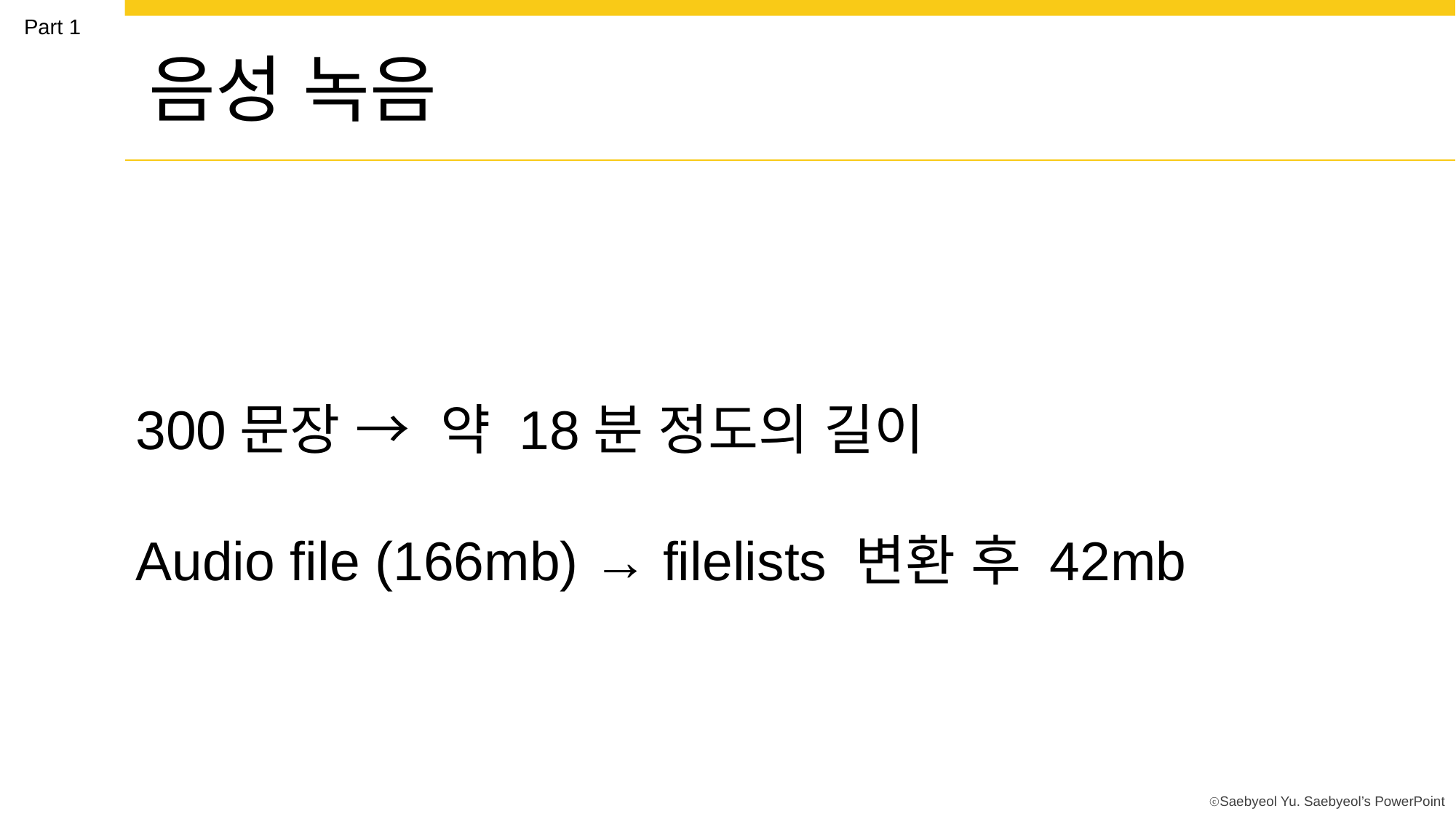

Part 1
음성 녹음
300문장 →  약 18분 정도의 길이

Audio file (166mb) → filelists 변환 후 42mb